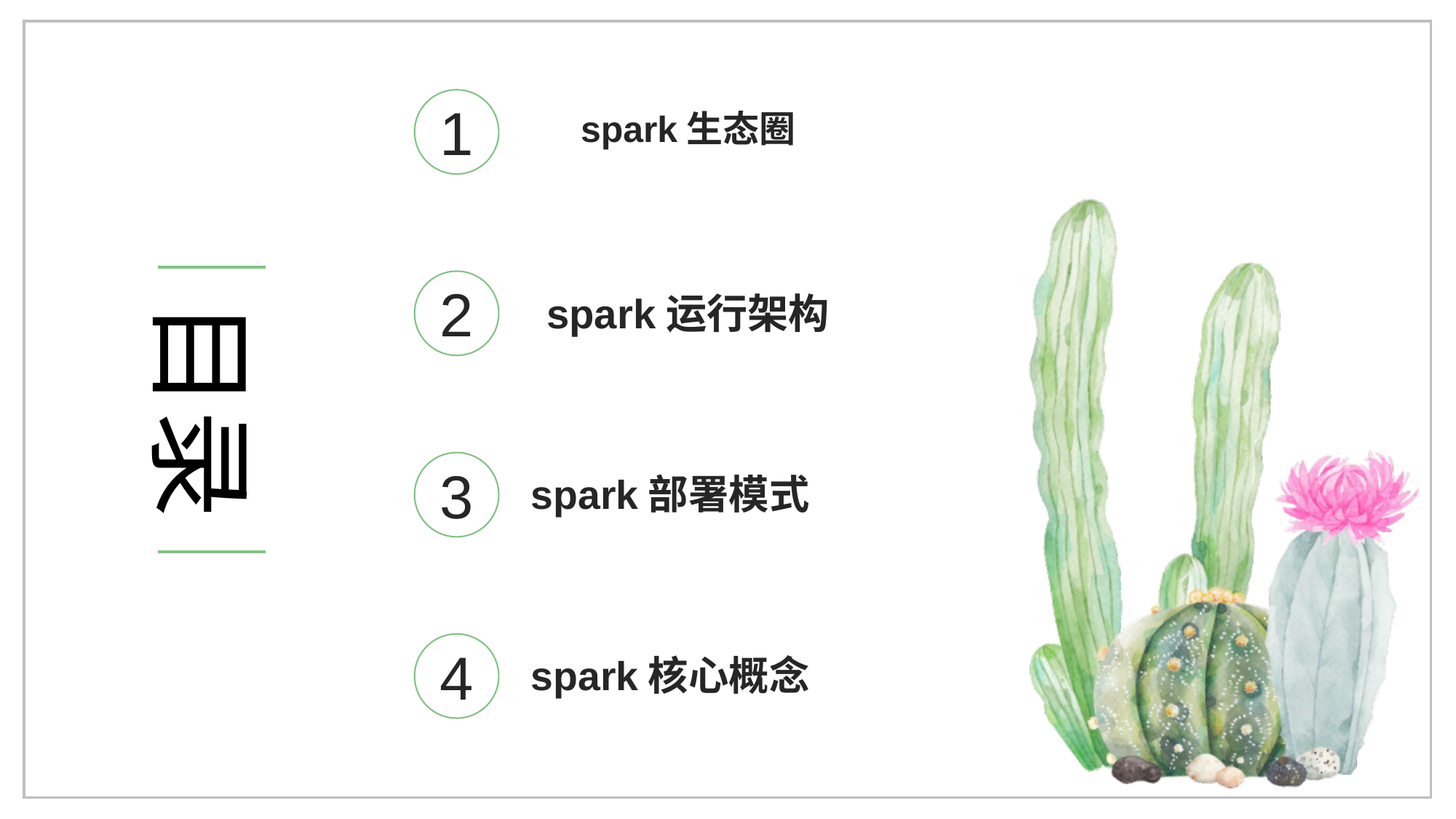

1

spark生态圈
目录
2

spark运行架构
3

spark部署模式
4

spark核心概念